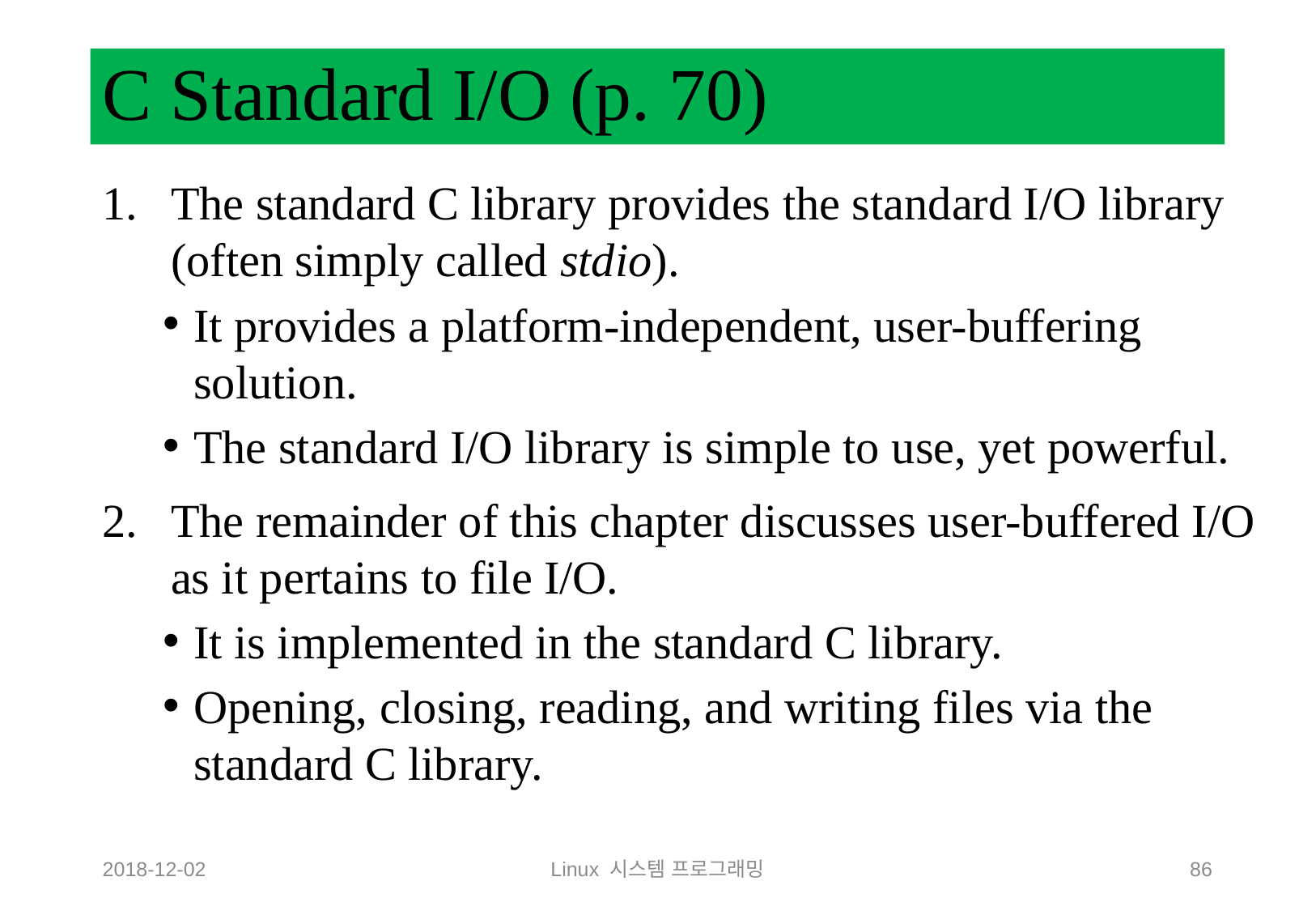

# C Standard I/O (p. 70)
The standard C library provides the standard I/O library (often simply called stdio).
It provides a platform-independent, user-buffering solution.
The standard I/O library is simple to use, yet powerful.
The remainder of this chapter discusses user-buffered I/O as it pertains to file I/O.
It is implemented in the standard C library.
Opening, closing, reading, and writing files via the standard C library.
2018-12-02
Linux 시스템 프로그래밍
86